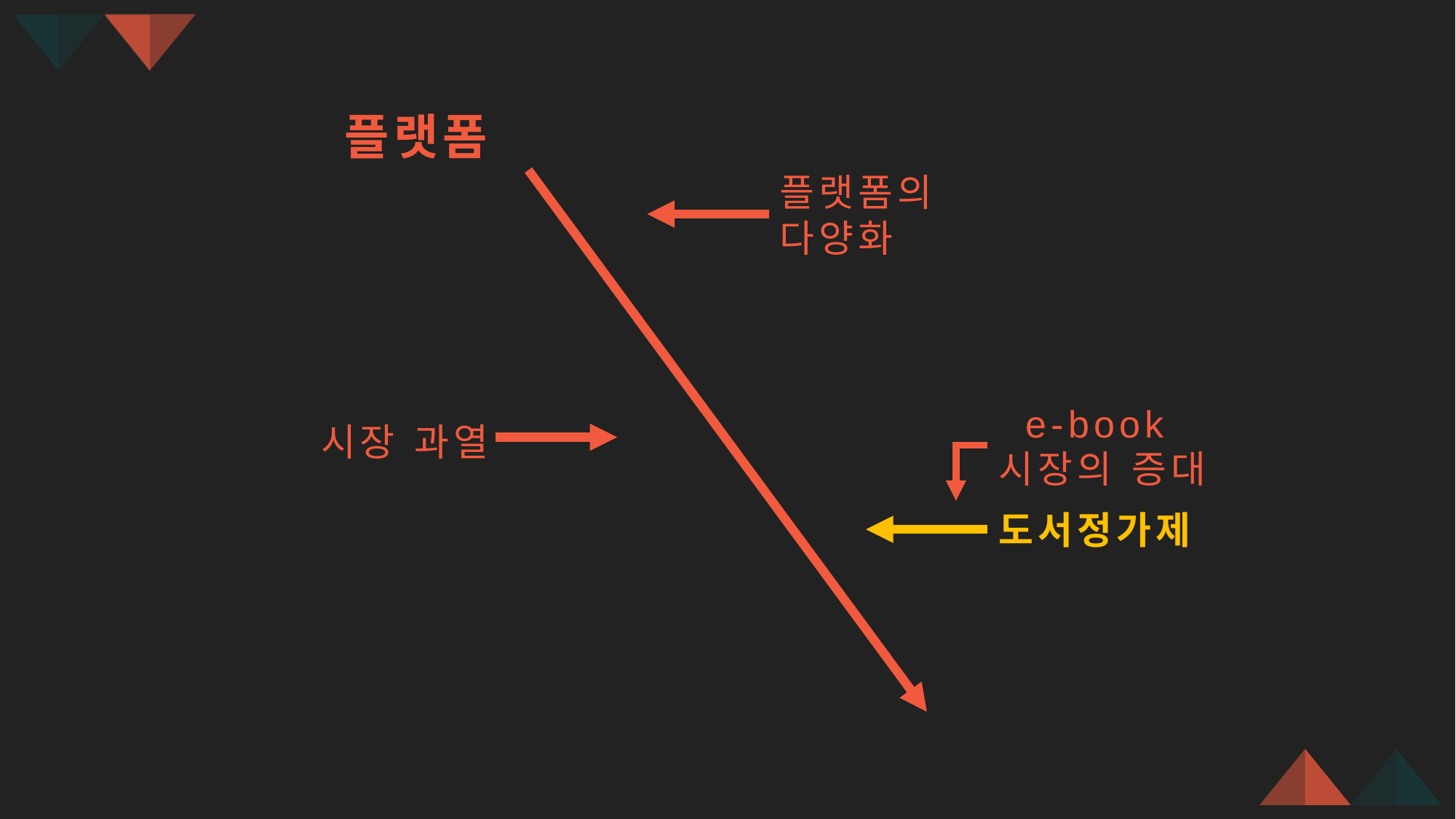

플랫폼
플랫폼의 다양화
e-book
시장의 증대
시장 과열
도서정가제